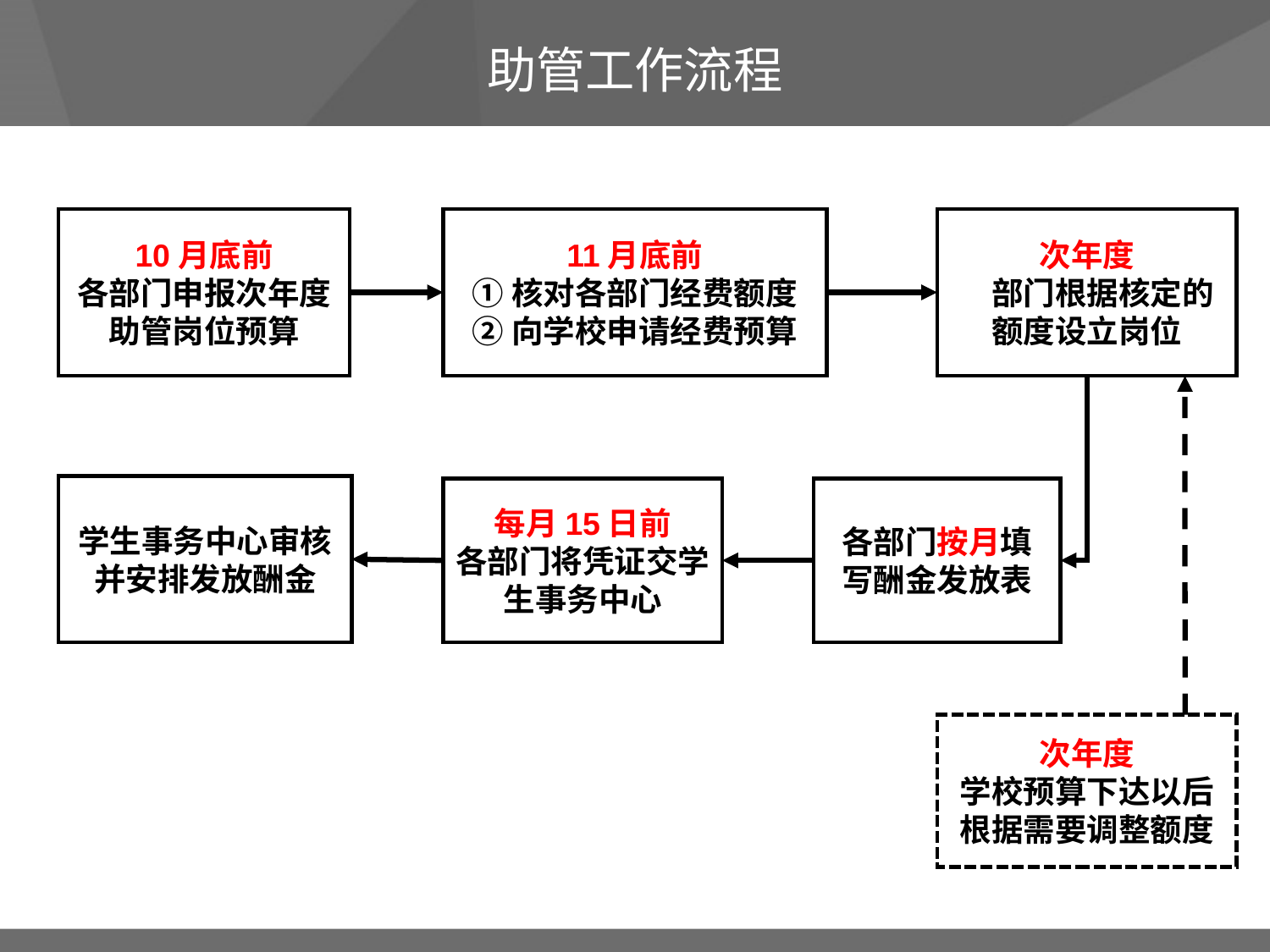

助管工作流程
10月底前
各部门申报次年度助管岗位预算
11月底前
①核对各部门经费额度
②向学校申请经费预算
次年度
各部门根据核定的额度设立岗位
学生事务中心审核并安排发放酬金
各部门按月填写酬金发放表
每月15日前
各部门将凭证交学生事务中心
次年度
学校预算下达以后根据需要调整额度